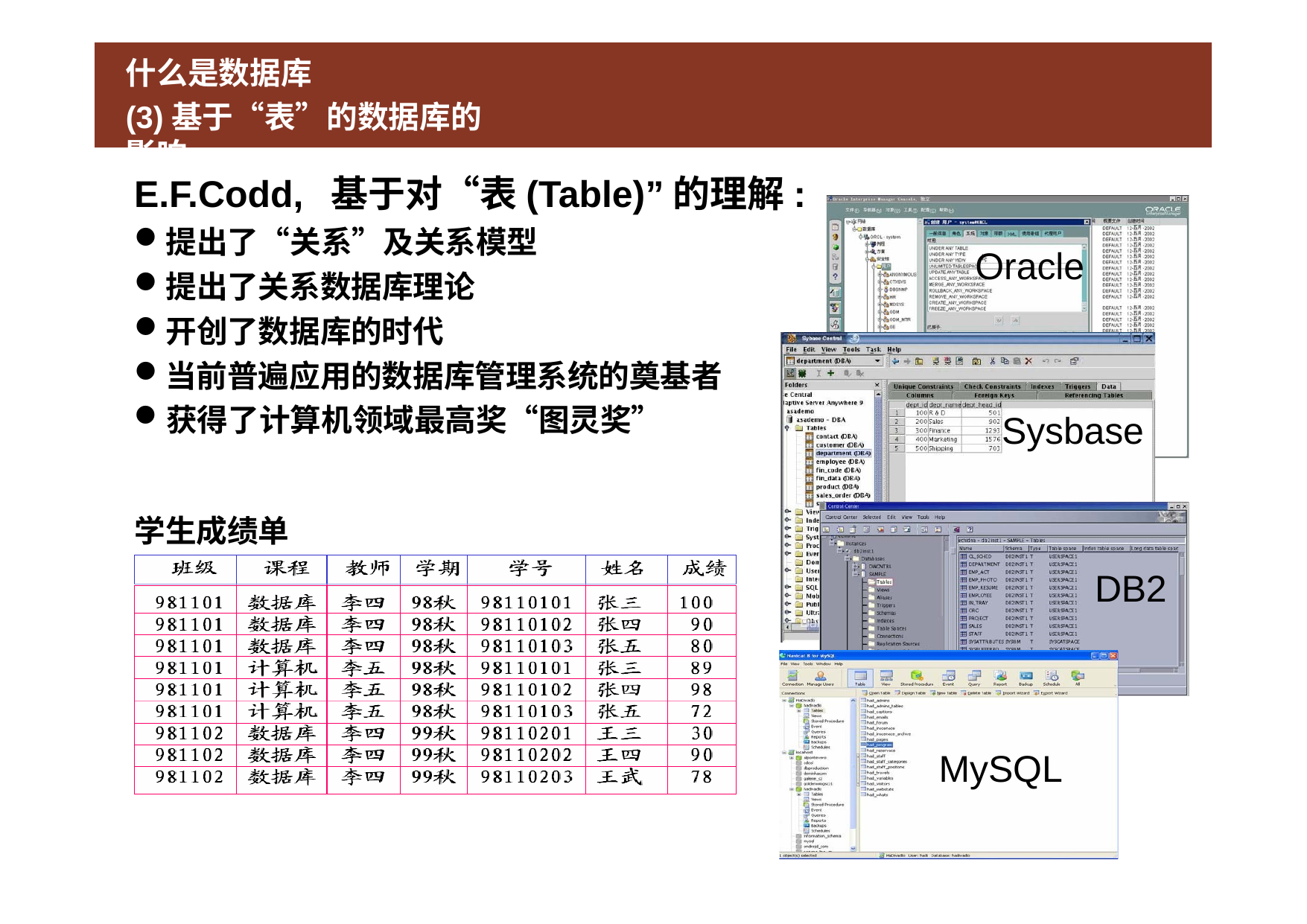

# 什么是数据库
(3)基于“表”的数据库的影响
E.F.Codd,	基于对“表(Table)”的理解:
提出了“关系”及关系模型
提出了关系数据库理论
开创了数据库的时代
当前普遍应用的数据库管理系统的奠基者
获得了计算机领域最高奖“图灵奖”

Oracle

Sysbase

DB2
学生成绩单

MySQL